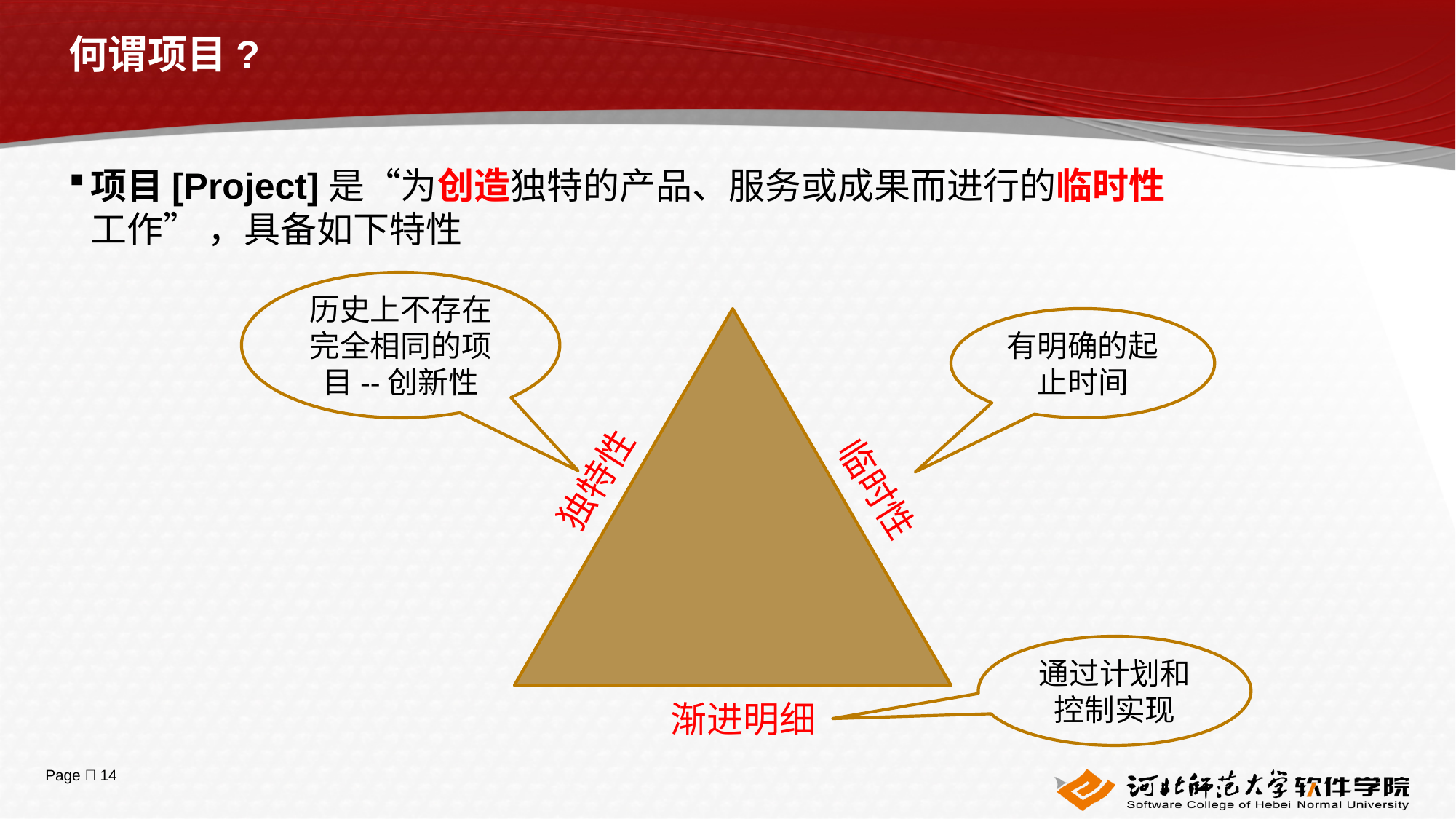

# 何谓项目?
项目[Project]是“为创造独特的产品、服务或成果而进行的临时性工作” ，具备如下特性
历史上不存在完全相同的项目--创新性

独特性
临时性
渐进明细
有明确的起止时间
通过计划和控制实现